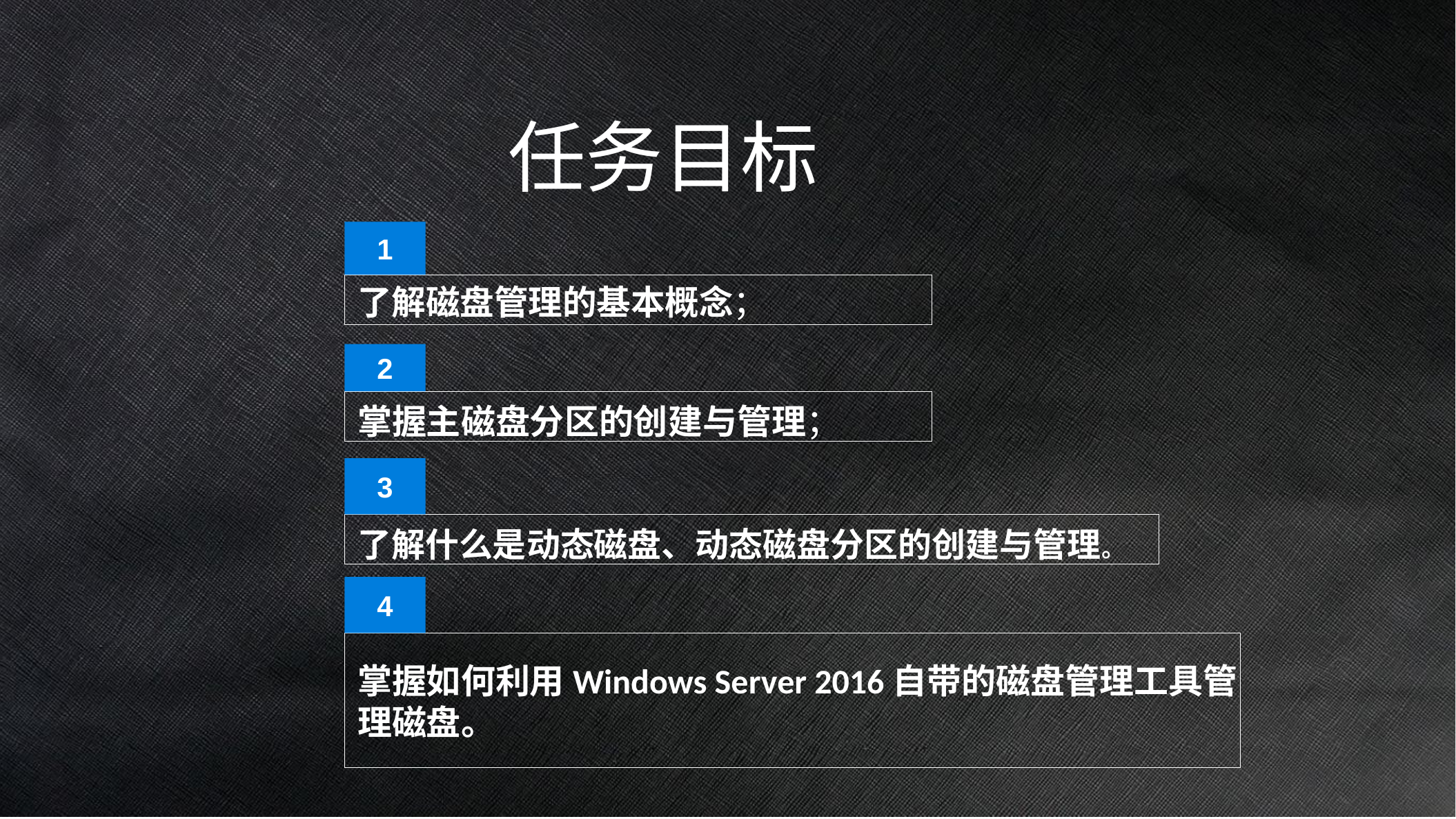

任务目标
1
了解磁盘管理的基本概念；
2
掌握主磁盘分区的创建与管理；
3
了解什么是动态磁盘、动态磁盘分区的创建与管理。
4
掌握如何利用Windows Server 2016自带的磁盘管理工具管理磁盘。